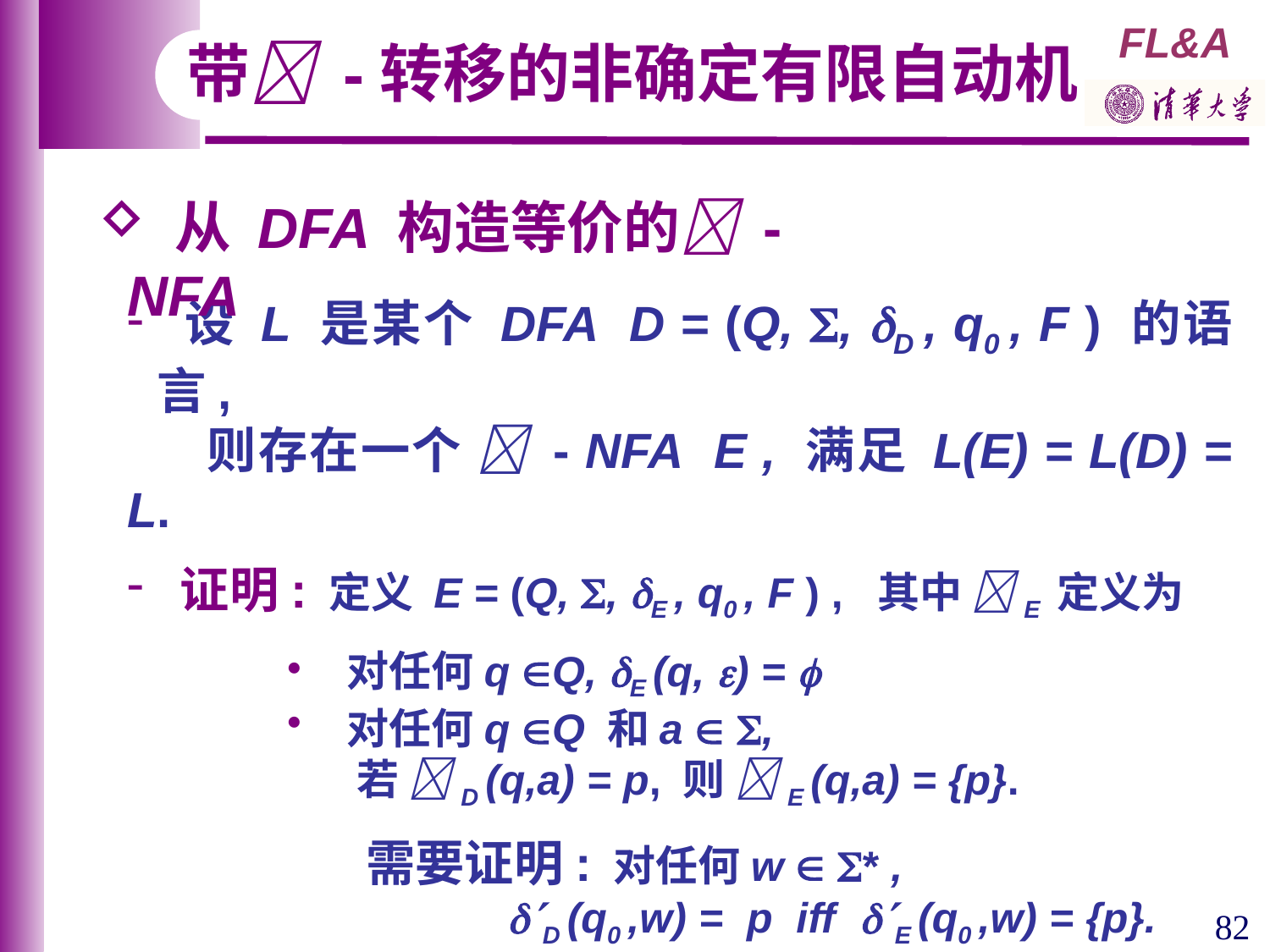

带ε -转移的非确定有限自动机
 从 DFA 构造等价的ε - NFA
 设 L 是某个 DFA  D = (Q, Σ, δD , q0 , F ) 的语言,
     则存在一个 ε - NFA  E , 满足 L(E) = L(D) = L.

 证明: 定义 E = (Q, Σ, δE , q0 , F ) ,  其中 δE 定义为

  对任何q ∈Q, δE (q, ε) = φ
  对任何q ∈Q 和a ∈ Σ,
   若 δD (q,a) = p, 则 δE (q,a) = {p}.

    需要证明: 对任何w ∈ Σ* ,
                δ′D (q0 ,w) =  p  iff  δ′E (q0 ,w) = {p}.

    归纳于 | w | 易证上述命题.
82